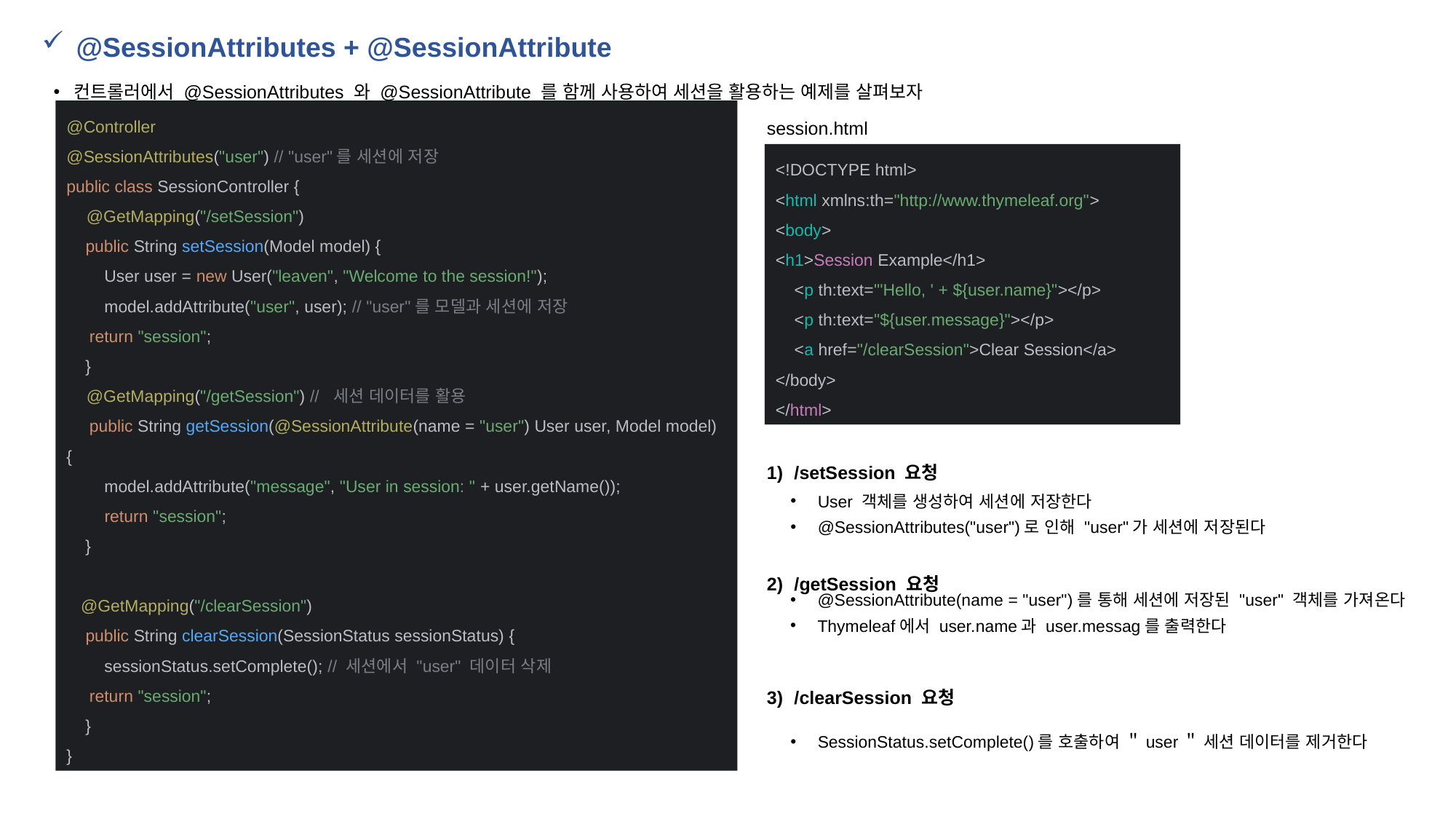

@SessionAttributes + @SessionAttribute
컨트롤러에서 @SessionAttributes 와 @SessionAttribute 를 함께 사용하여 세션을 활용하는 예제를 살펴보자
session.html
@Controller
@SessionAttributes("user") // "user"를 세션에 저장
public class SessionController {
  @GetMapping("/setSession")
    public String setSession(Model model) {
        User user = new User("leaven", "Welcome to the session!");
        model.addAttribute("user", user); // "user"를 모델과 세션에 저장
    return "session";
    }
  @GetMapping("/getSession") // 세션 데이터를 활용
    public String getSession(@SessionAttribute(name = "user") User user, Model model) {
        model.addAttribute("message", "User in session: " + user.getName());
        return "session";
    }
   @GetMapping("/clearSession")
    public String clearSession(SessionStatus sessionStatus) {
        sessionStatus.setComplete(); // 세션에서 "user" 데이터 삭제
    return "session";
    }
}
<!DOCTYPE html>
<html xmlns:th="http://www.thymeleaf.org">
<body>
<h1>Session Example</h1>
    <p th:text="'Hello, ' + ${user.name}"></p>
    <p th:text="${user.message}"></p>
    <a href="/clearSession">Clear Session</a>
</body>
</html>
/setSession 요청

/getSession 요청

/clearSession 요청
User 객체를 생성하여 세션에 저장한다
@SessionAttributes("user")로 인해 "user"가 세션에 저장된다
@SessionAttribute(name = "user")를 통해 세션에 저장된 "user" 객체를 가져온다
Thymeleaf에서 user.name과 user.messag를 출력한다
SessionStatus.setComplete()를 호출하여 ＂user＂ 세션 데이터를 제거한다